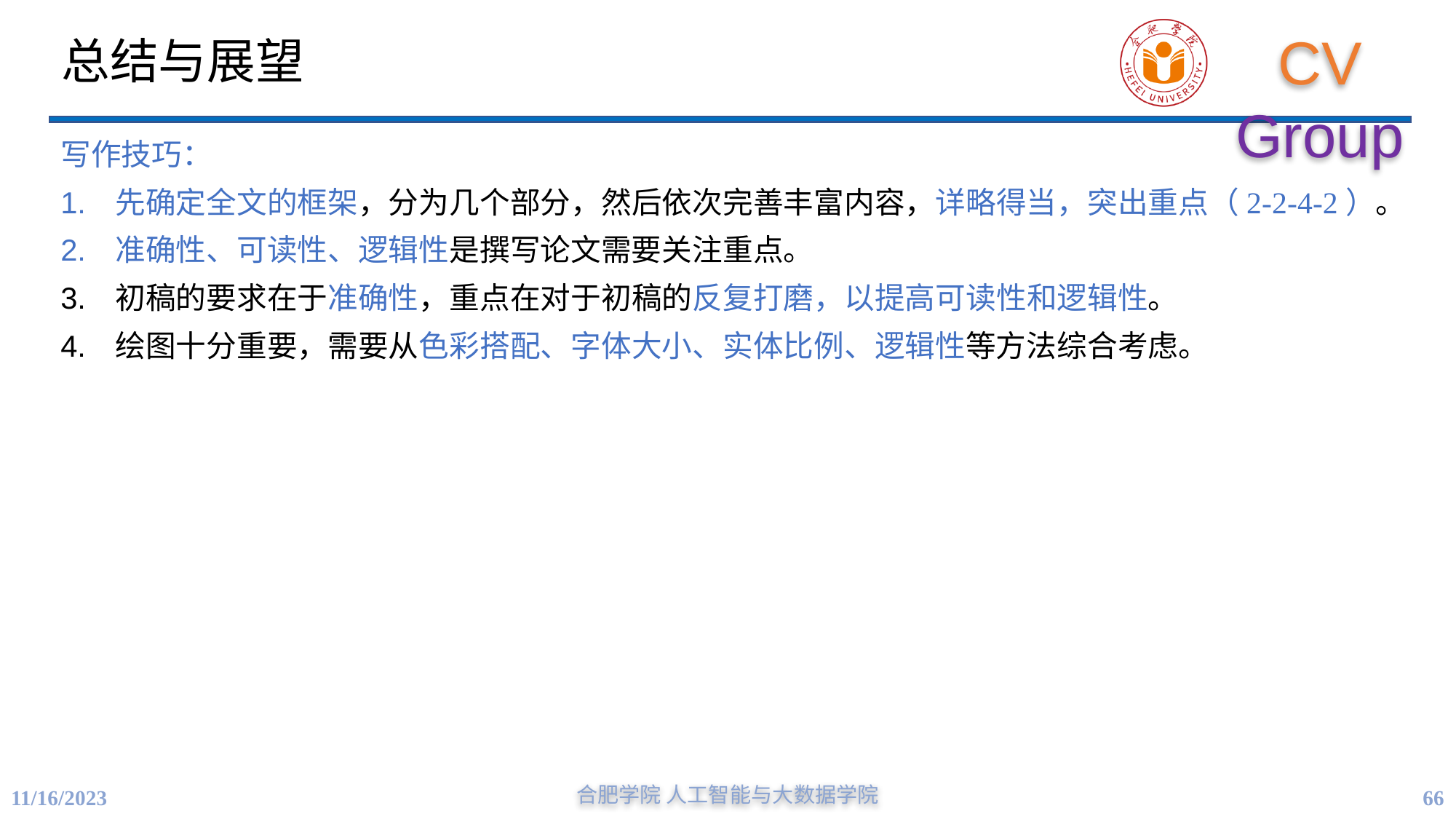

# 总结与展望
写作技巧：
先确定全文的框架，分为几个部分，然后依次完善丰富内容，详略得当，突出重点（2-2-4-2）。
准确性、可读性、逻辑性是撰写论文需要关注重点。
初稿的要求在于准确性，重点在对于初稿的反复打磨，以提高可读性和逻辑性。
绘图十分重要，需要从色彩搭配、字体大小、实体比例、逻辑性等方法综合考虑。

合肥学院 人工智能与大数据学院
66
11/16/2023